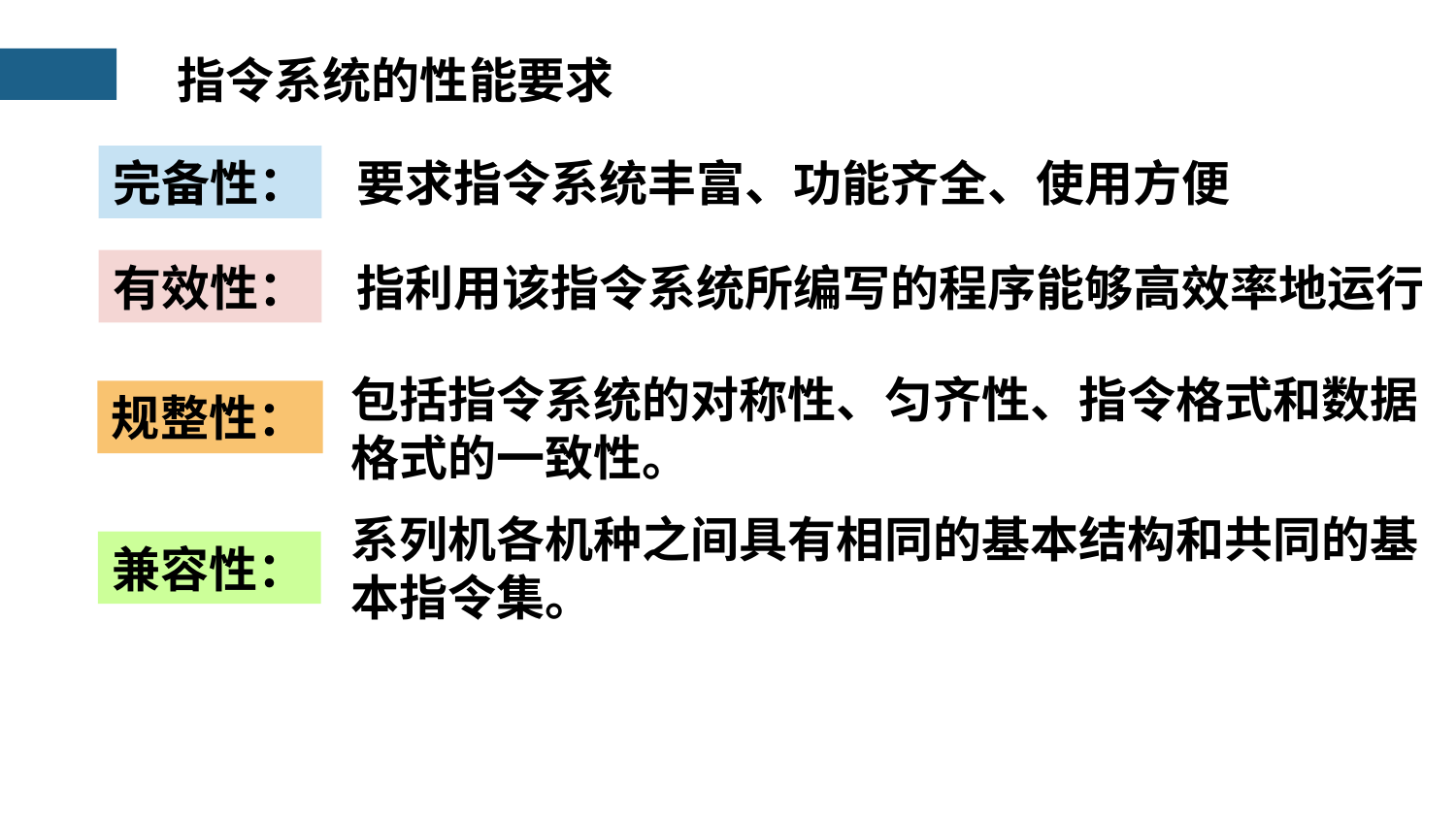

指令系统的性能要求
完备性：
要求指令系统丰富、功能齐全、使用方便
有效性：
指利用该指令系统所编写的程序能够高效率地运行
包括指令系统的对称性、匀齐性、指令格式和数据格式的一致性。
规整性：
系列机各机种之间具有相同的基本结构和共同的基本指令集。
兼容性：